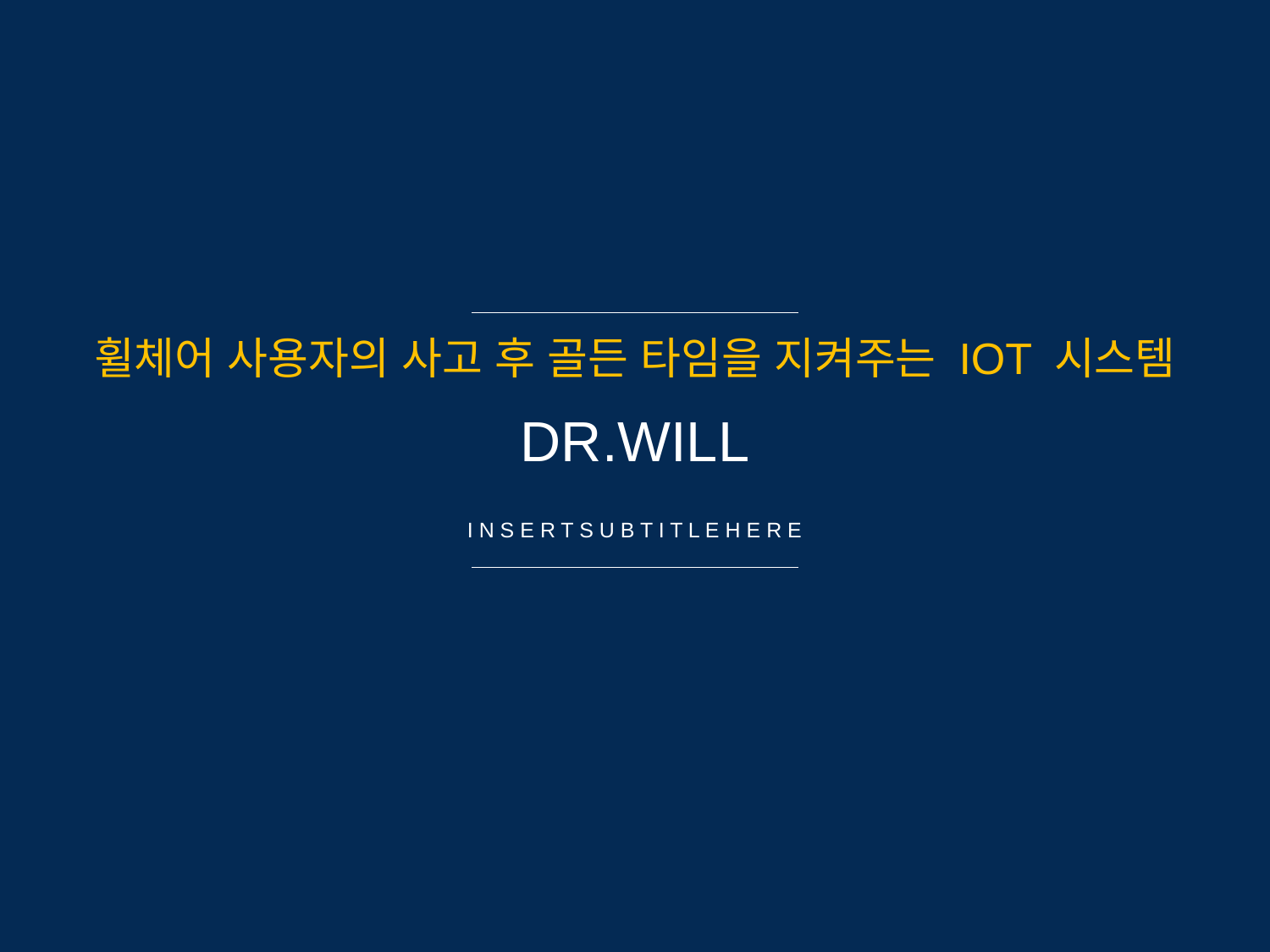

휠체어 사용자의 사고 후 골든 타임을 지켜주는 IOT 시스템
DR.WILL
I N S E R T S U B T I T L E H E R E